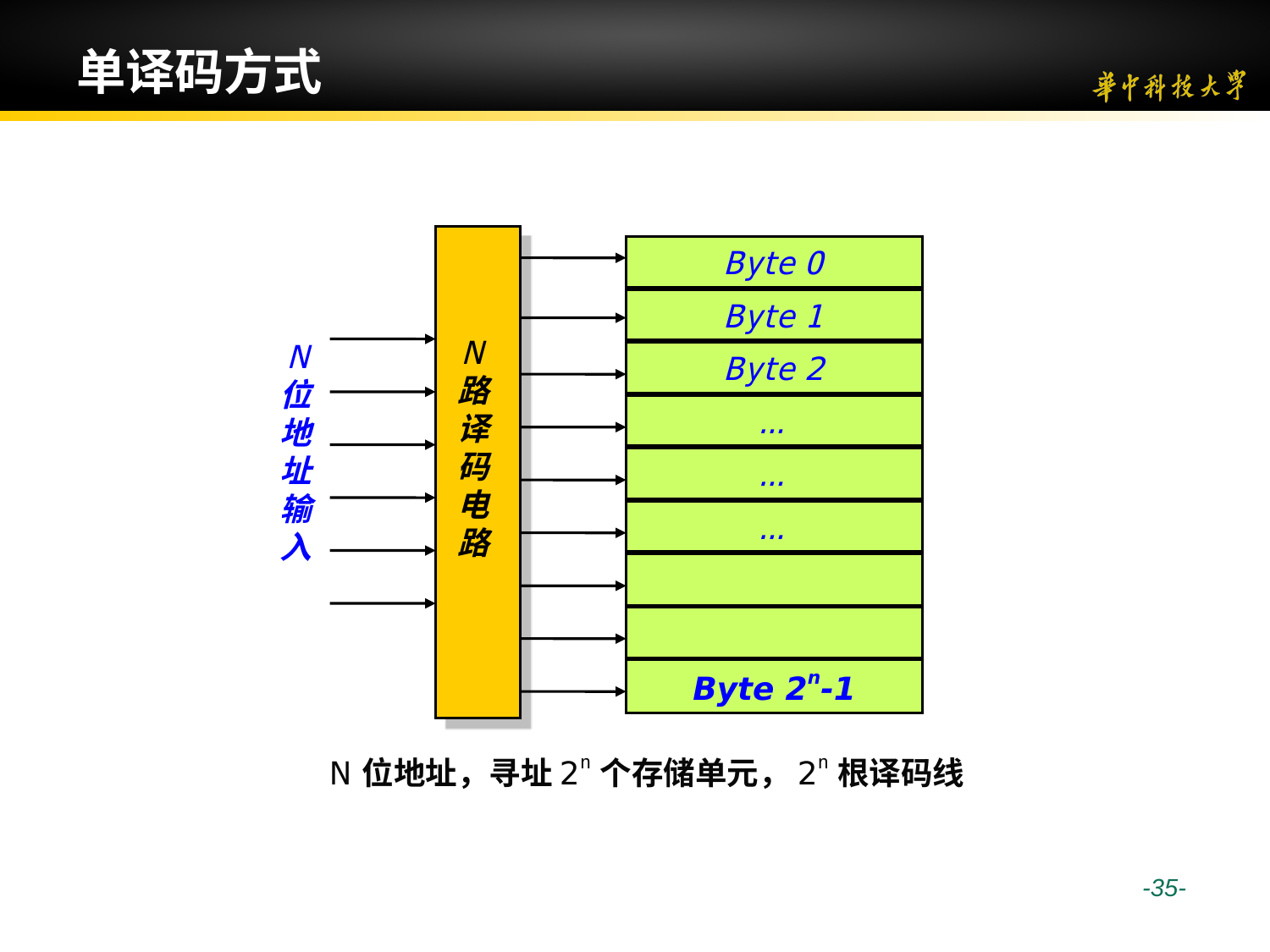

# 单译码方式

Byte 0

Byte 1

N
路
译
码
电
路
N
位
地
址
输
入

Byte 2

…

…

…

Byte 2n-1

N位地址，寻址2n个存储单元，2n根译码线
 -35-